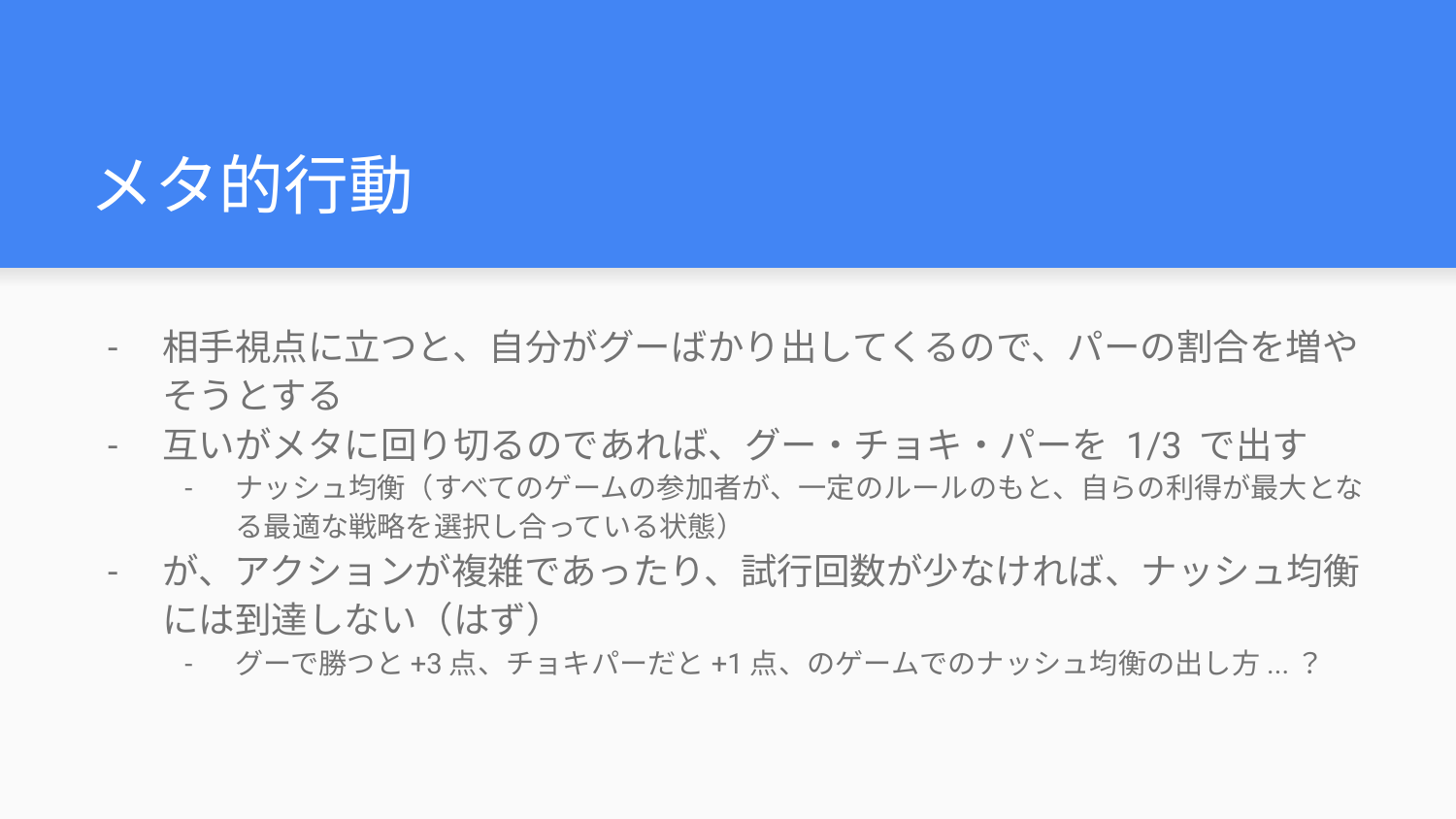

# メタ的行動
相手視点に立つと、自分がグーばかり出してくるので、パーの割合を増やそうとする
互いがメタに回り切るのであれば、グー・チョキ・パーを 1/3 で出す
ナッシュ均衡（すべてのゲームの参加者が、一定のルールのもと、自らの利得が最大となる最適な戦略を選択し合っている状態）
が、アクションが複雑であったり、試行回数が少なければ、ナッシュ均衡には到達しない（はず）
グーで勝つと+3点、チョキパーだと+1点、のゲームでのナッシュ均衡の出し方...？